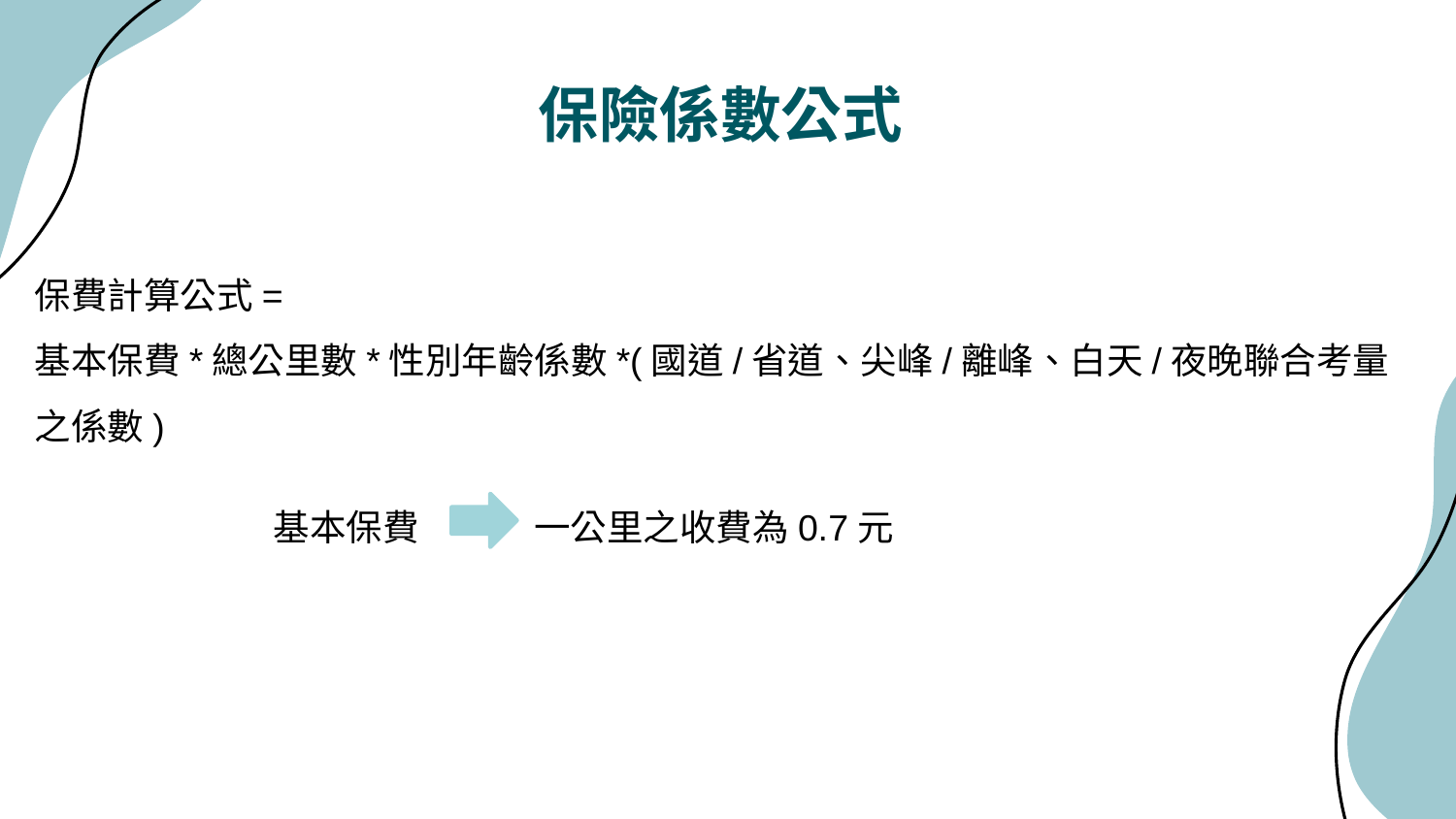

# 保險係數公式
保費計算公式=
基本保費*總公里數*性別年齡係數*(國道/省道、尖峰/離峰、白天/夜晚聯合考量之係數)

基本保費              一公里之收費為0.7元